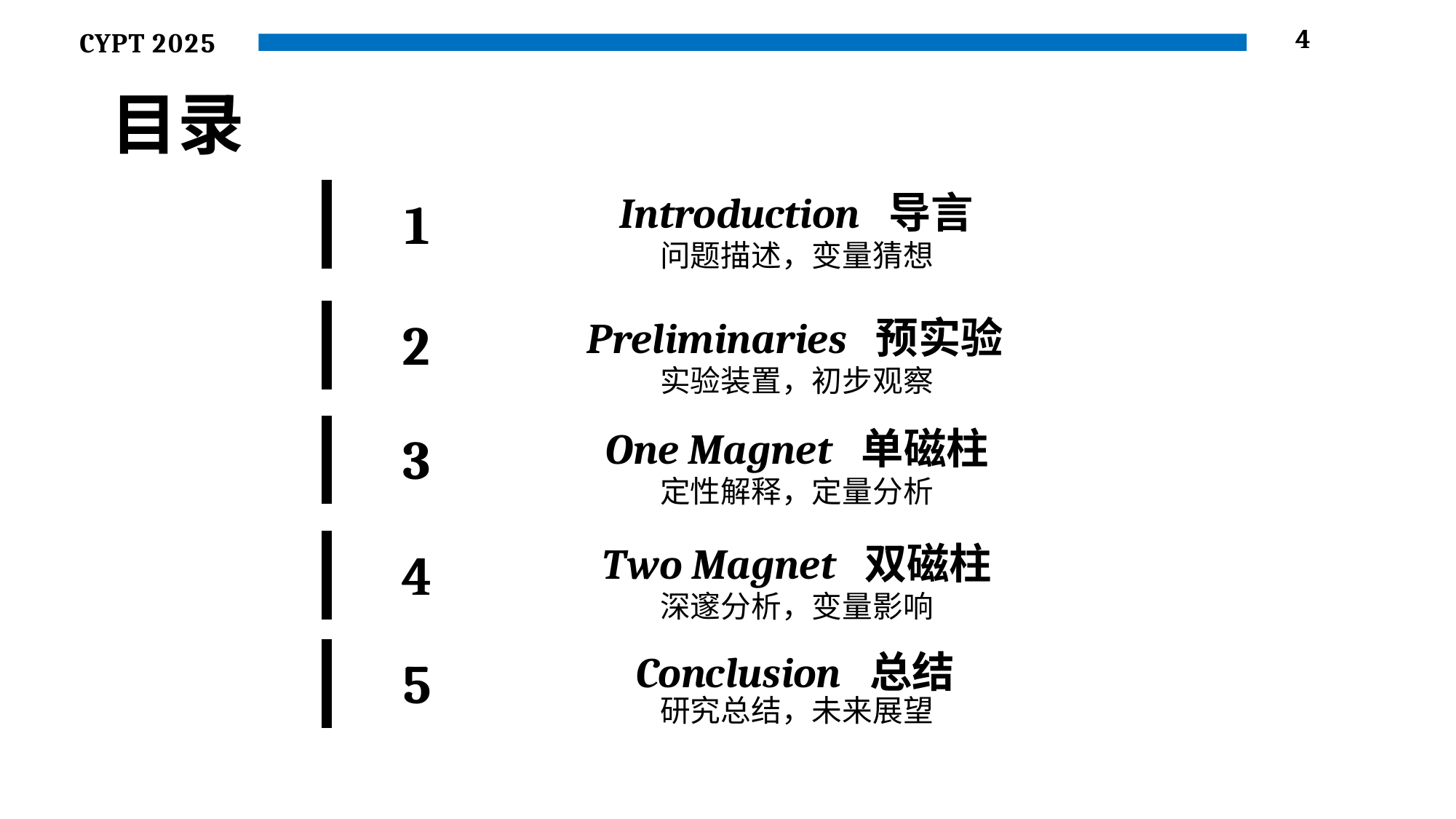

4
目录

问题描述，变量猜想
Introduction  导言

1

2
Preliminaries  预实验

实验装置，初步观察

定性解释，定量分析
One Magnet  单磁柱
3

深邃分析，变量影响

Two Magnet  双磁柱
4

研究总结，未来展望

Conclusion  总结
5